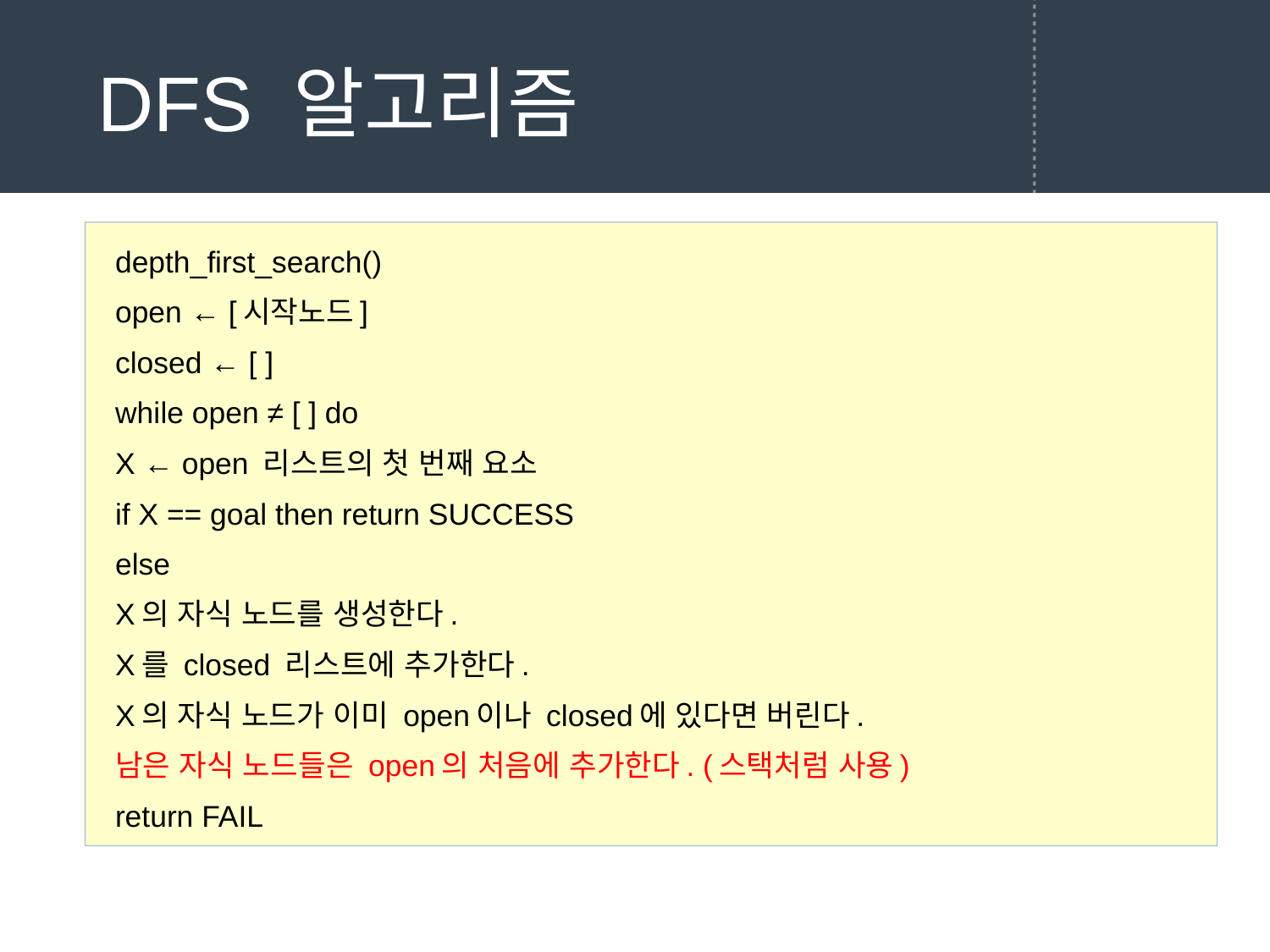

# DFS 알고리즘
depth_first_search()
open ← [시작노드]
closed ← [ ]
while open ≠ [ ] do
	X ← open 리스트의 첫 번째 요소
	if X == goal then return SUCCESS
	else
		X의 자식 노드를 생성한다.
		X를 closed 리스트에 추가한다.
		X의 자식 노드가 이미 open이나 closed에 있다면 버린다.
		남은 자식 노드들은 open의 처음에 추가한다. (스택처럼 사용)
return FAIL